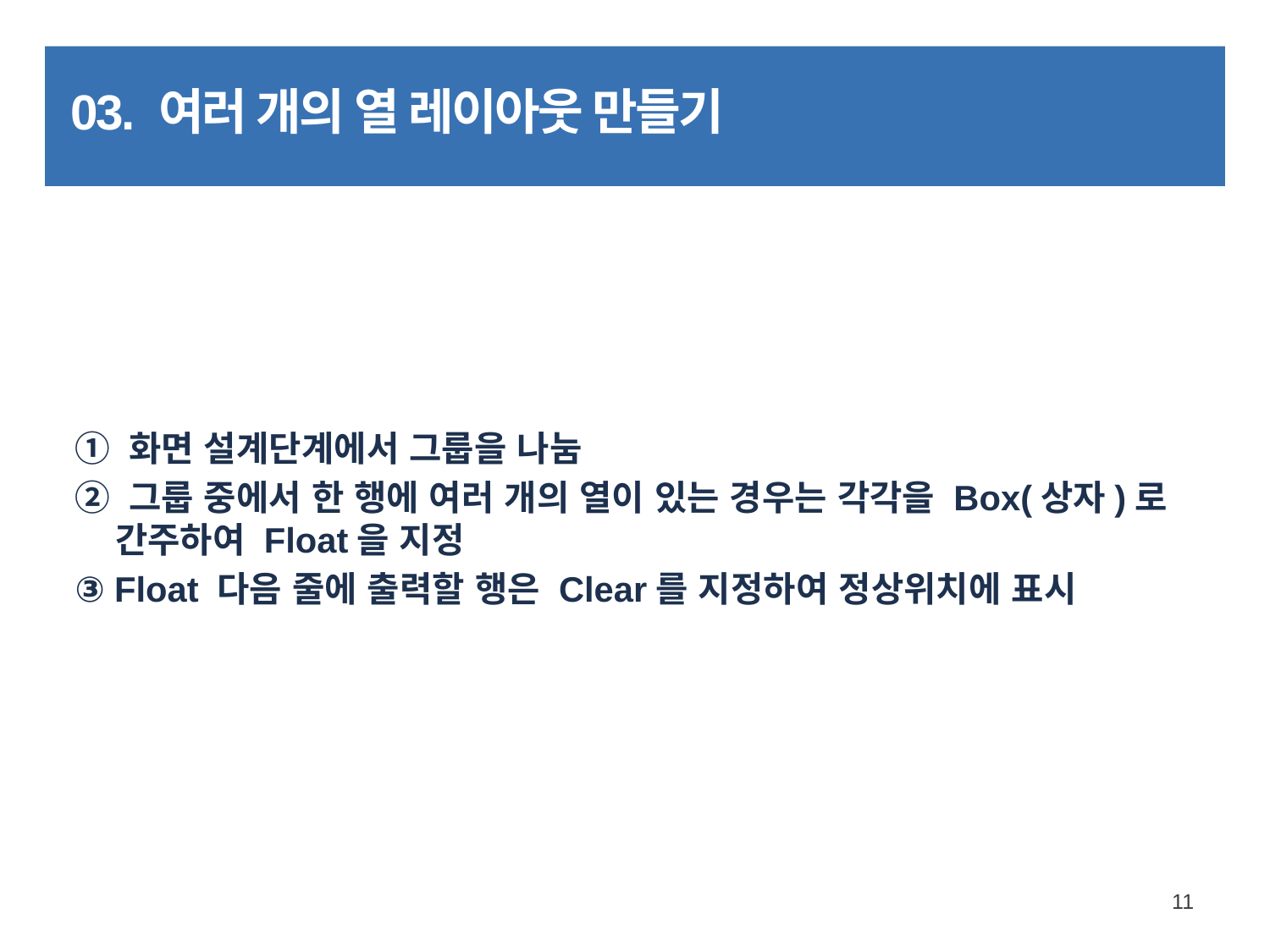

# 03. 여러 개의 열 레이아웃 만들기
① 화면 설계단계에서 그룹을 나눔
② 그룹 중에서 한 행에 여러 개의 열이 있는 경우는 각각을 Box(상자)로 간주하여 Float을 지정
③ Float 다음 줄에 출력할 행은 Clear를 지정하여 정상위치에 표시
11